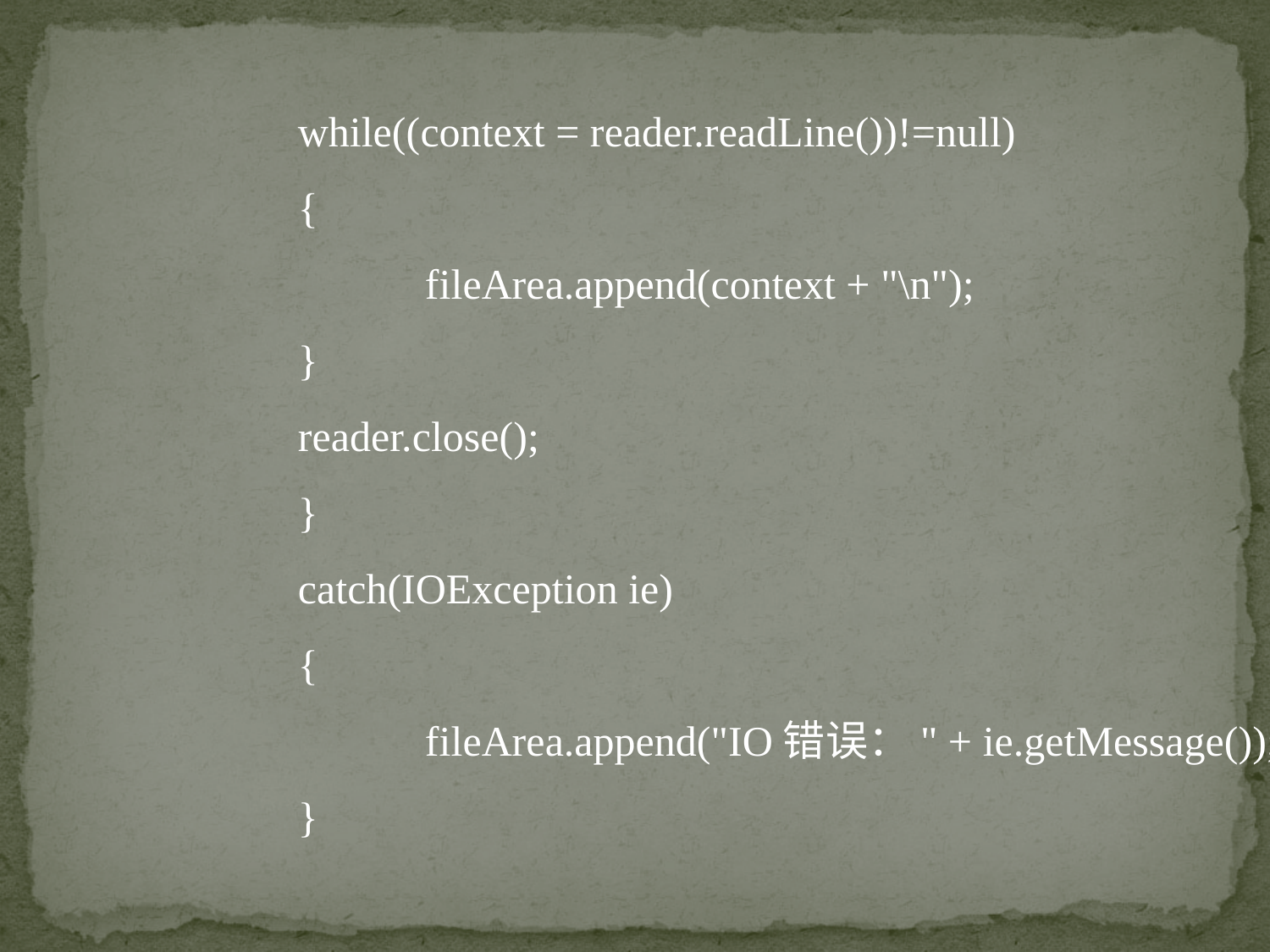

while((context = reader.readLine())!=null)
	{
		fileArea.append(context + "\n");
	}
	reader.close();
	}
	catch(IOException ie)
	{
		fileArea.append("IO错误：" + ie.getMessage());
	}